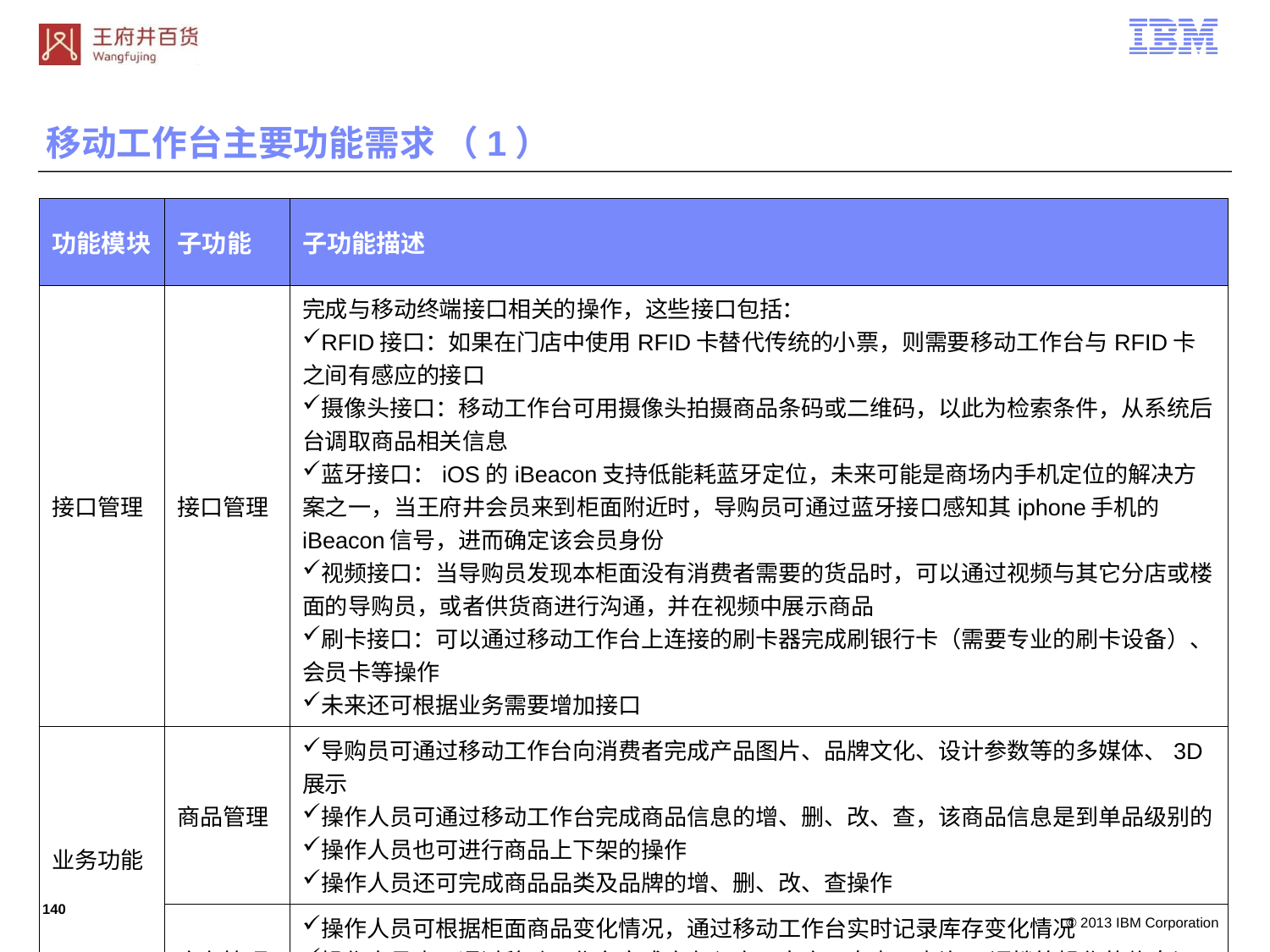

移动工作台主要功能需求 （1）
| 功能模块 | 子功能 | 子功能描述 |
| --- | --- | --- |
| 接口管理 | 接口管理 | 完成与移动终端接口相关的操作，这些接口包括： RFID接口：如果在门店中使用RFID卡替代传统的小票，则需要移动工作台与RFID卡之间有感应的接口 摄像头接口：移动工作台可用摄像头拍摄商品条码或二维码，以此为检索条件，从系统后台调取商品相关信息 蓝牙接口：iOS的iBeacon支持低能耗蓝牙定位，未来可能是商场内手机定位的解决方案之一，当王府井会员来到柜面附近时，导购员可通过蓝牙接口感知其iphone手机的iBeacon信号，进而确定该会员身份 视频接口：当导购员发现本柜面没有消费者需要的货品时，可以通过视频与其它分店或楼面的导购员，或者供货商进行沟通，并在视频中展示商品 刷卡接口：可以通过移动工作台上连接的刷卡器完成刷银行卡（需要专业的刷卡设备）、会员卡等操作 未来还可根据业务需要增加接口 |
| 业务功能 | 商品管理 | 导购员可通过移动工作台向消费者完成产品图片、品牌文化、设计参数等的多媒体、3D展示 操作人员可通过移动工作台完成商品信息的增、删、改、查，该商品信息是到单品级别的 操作人员也可进行商品上下架的操作 操作人员还可完成商品品类及品牌的增、删、改、查操作 |
|  | 库存管理 | 操作人员可根据柜面商品变化情况，通过移动工作台实时记录库存变化情况 操作人员也可通过移动工作台完成库存入库、出库、盘点、查询、 调拨等操作的信息记录 |
140